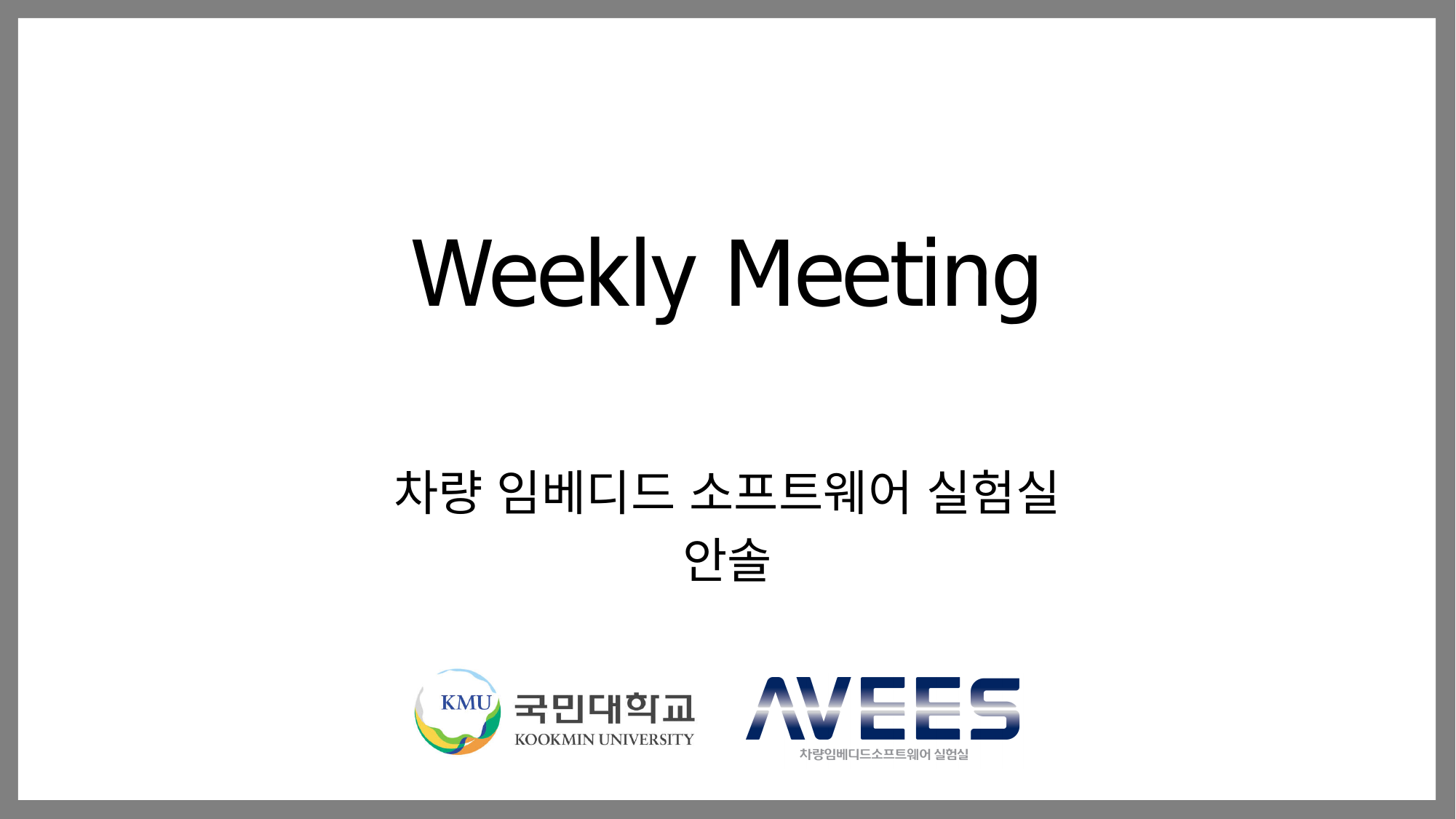

# Weekly Meeting
차량 임베디드 소프트웨어 실험실
안솔